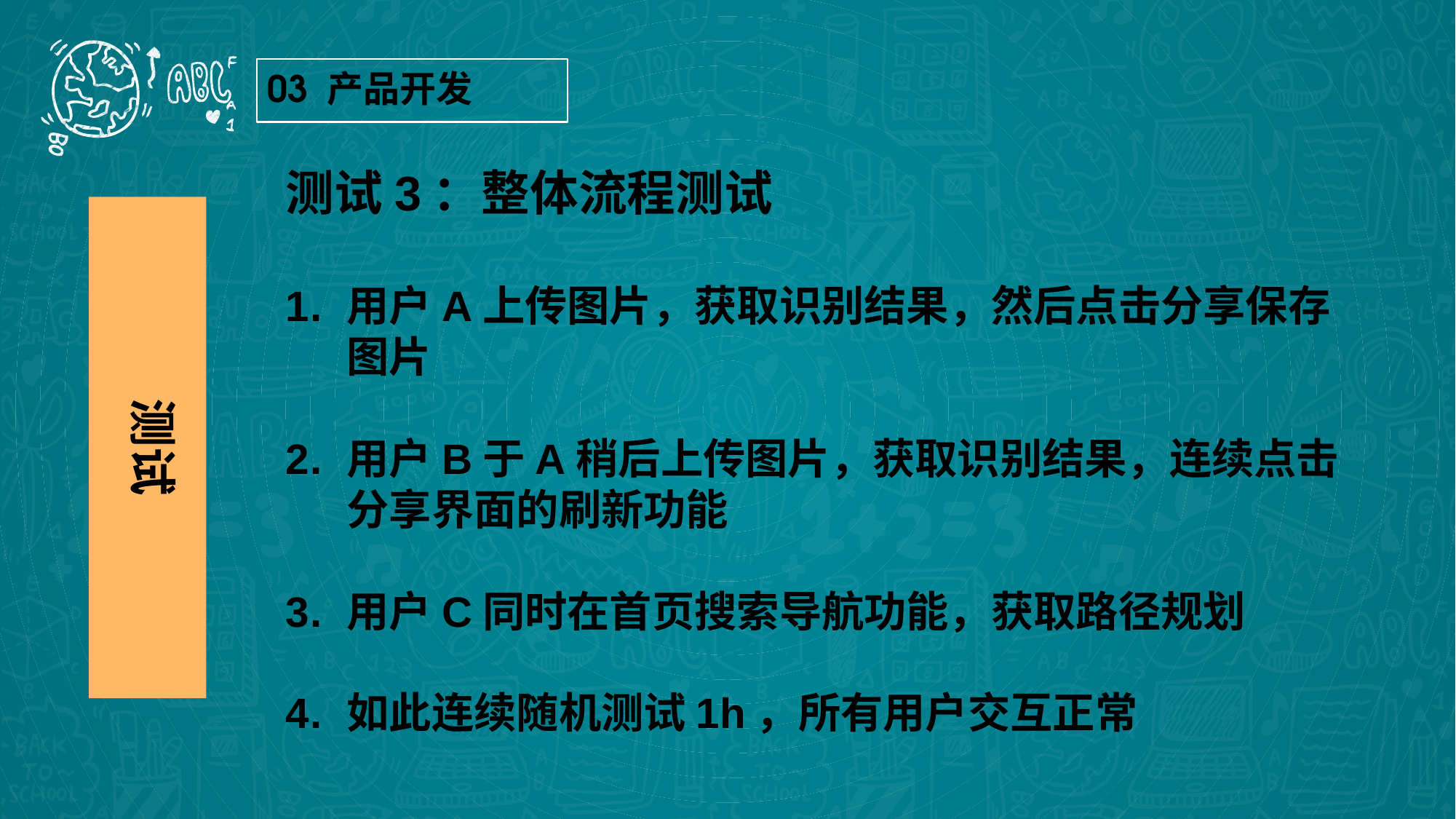

03 产品开发
测试3：整体流程测试

用户A上传图片，获取识别结果，然后点击分享保存图片

用户B于A稍后上传图片，获取识别结果，连续点击分享界面的刷新功能

用户C同时在首页搜索导航功能，获取路径规划

如此连续随机测试1h，所有用户交互正常

测试